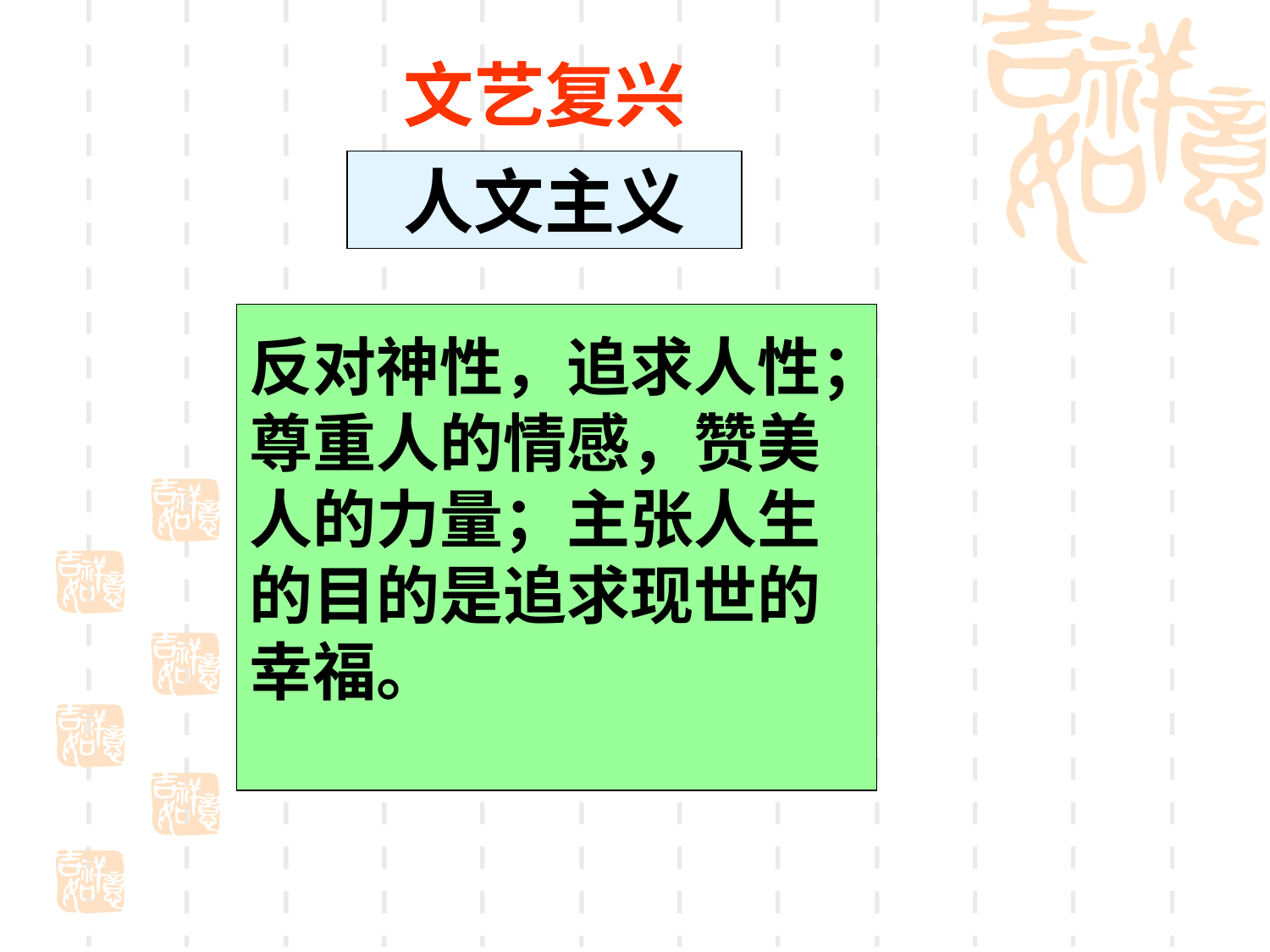

文艺复兴

人文主义

反对神性，追求人性；尊重人的情感，赞美人的力量；主张人生的目的是追求现世的幸福。